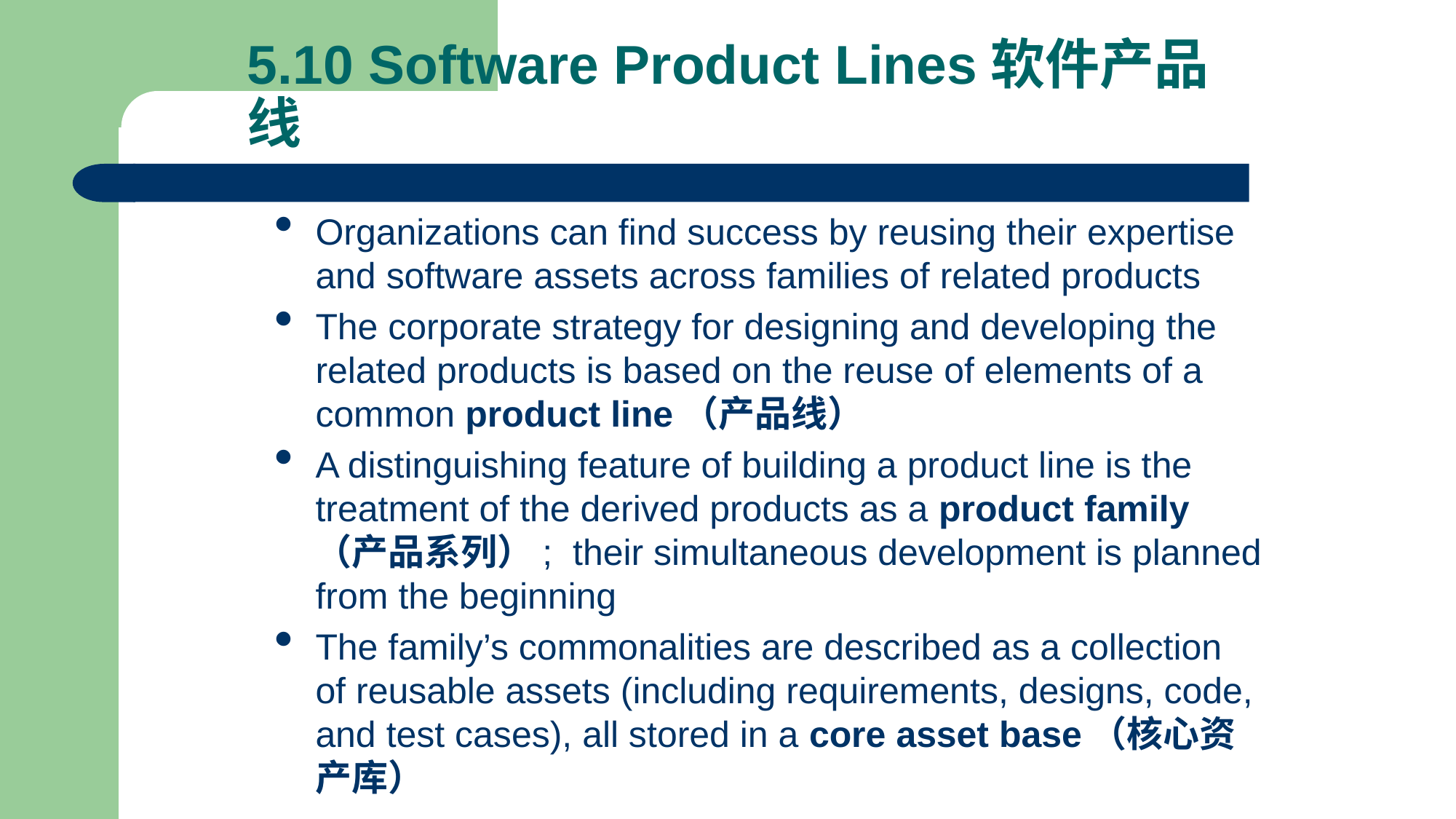

5.10 Software Product Lines软件产品线
Organizations can find success by reusing their expertise and software assets across families of related products
The corporate strategy for designing and developing the related products is based on the reuse of elements of a common product line（产品线）
A distinguishing feature of building a product line is the treatment of the derived products as a product family（产品系列）;  their simultaneous development is planned from the beginning
The family’s commonalities are described as a collection of reusable assets (including requirements, designs, code, and test cases), all stored in a core asset base（核心资产库）